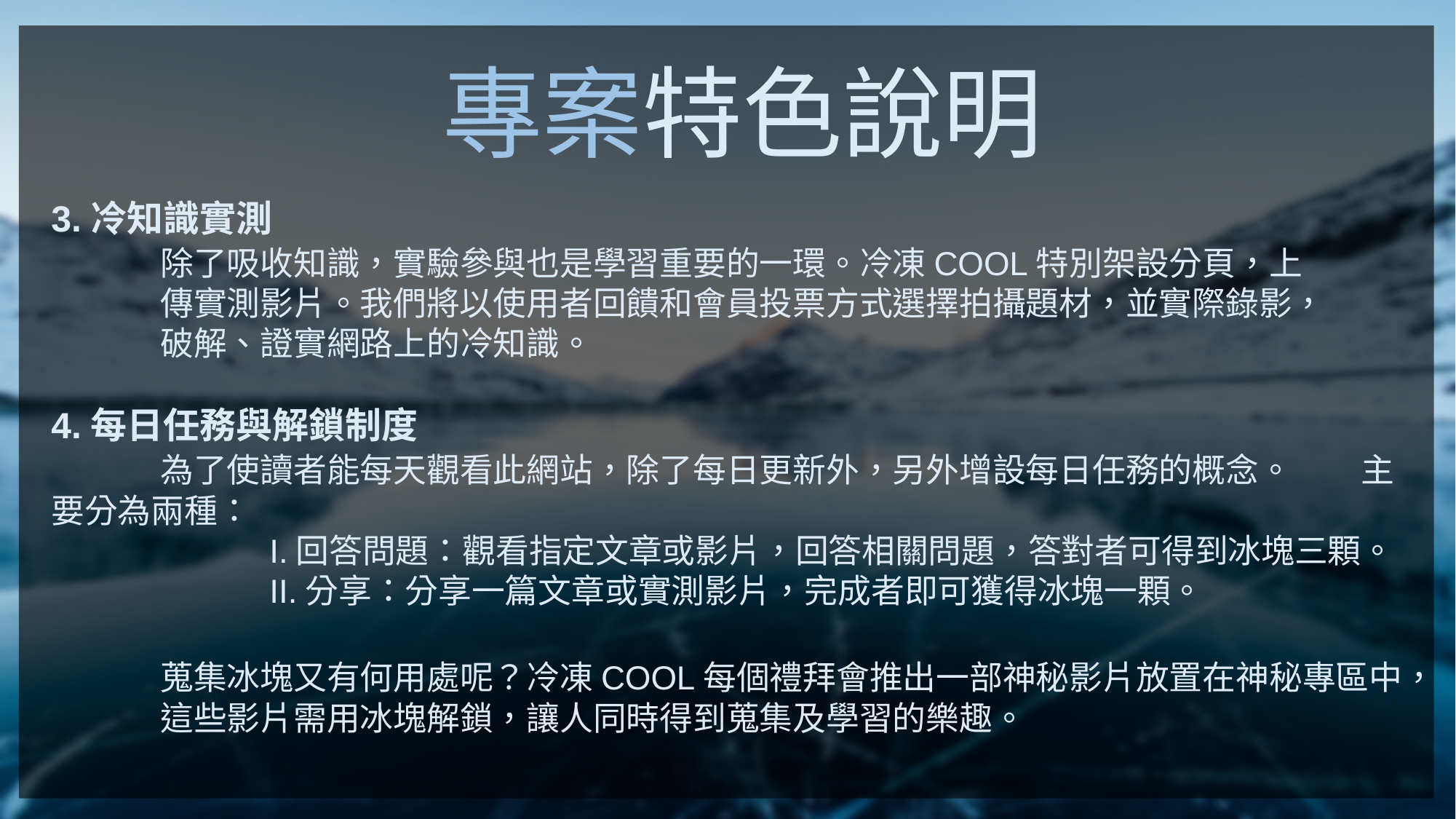

專案特色說明
3.冷知識實測
	除了吸收知識，實驗參與也是學習重要的一環。冷凍COOL特別架設分頁，上　　　　	傳實測影片。我們將以使用者回饋和會員投票方式選擇拍攝題材，並實際錄影，　　　	破解、證實網路上的冷知識。

4.每日任務與解鎖制度
	為了使讀者能每天觀看此網站，除了每日更新外，另外增設每日任務的概念。　　	主要分為兩種：
	I.回答問題：觀看指定文章或影片，回答相關問題，答對者可得到冰塊三顆。
	II.分享：分享一篇文章或實測影片，完成者即可獲得冰塊一顆。

	蒐集冰塊又有何用處呢？冷凍COOL每個禮拜會推出一部神秘影片放置在神秘專區中，　　	這些影片需用冰塊解鎖，讓人同時得到蒐集及學習的樂趣。